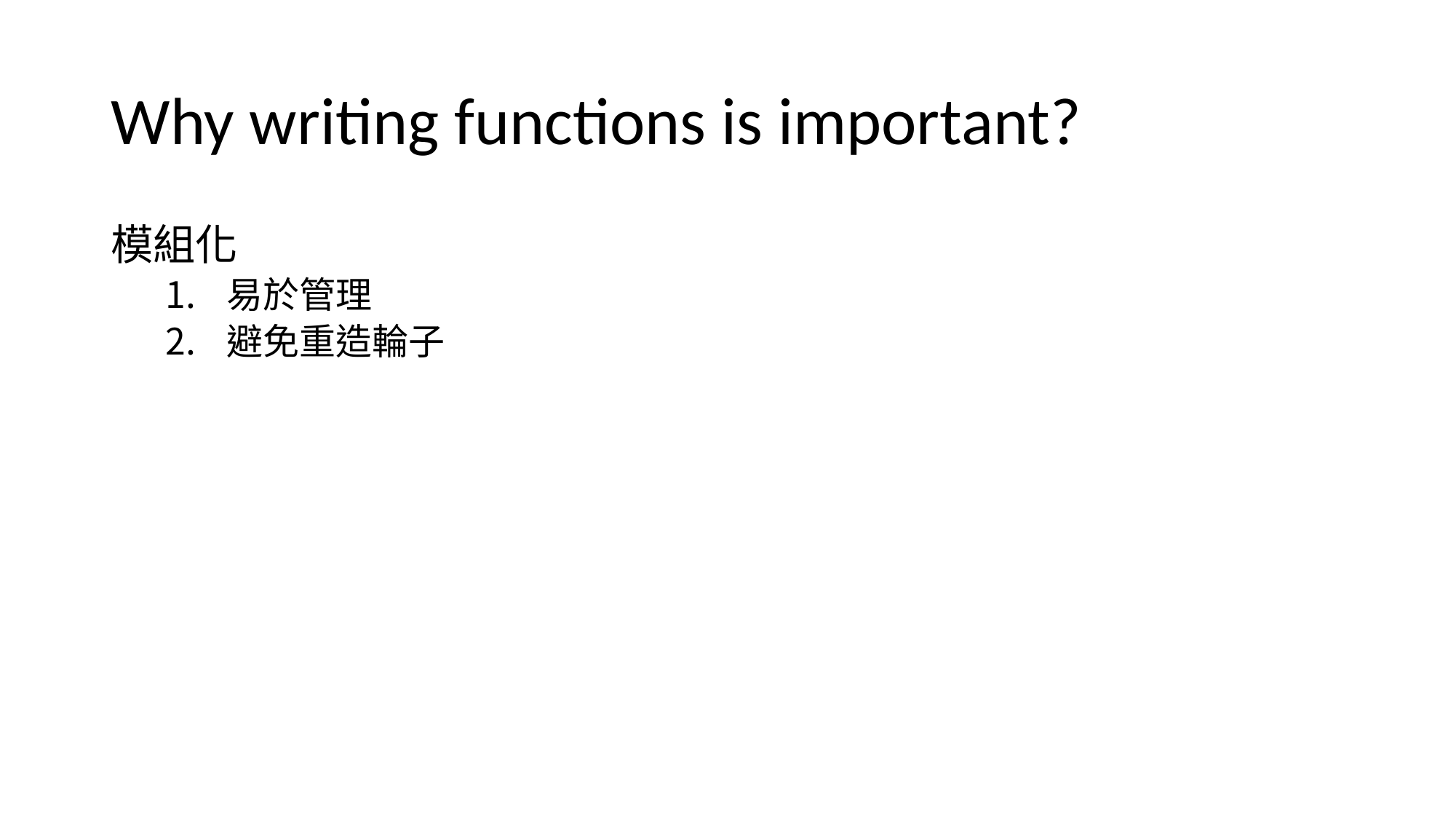

# Why writing functions is important?
模組化
易於管理
避免重造輪子